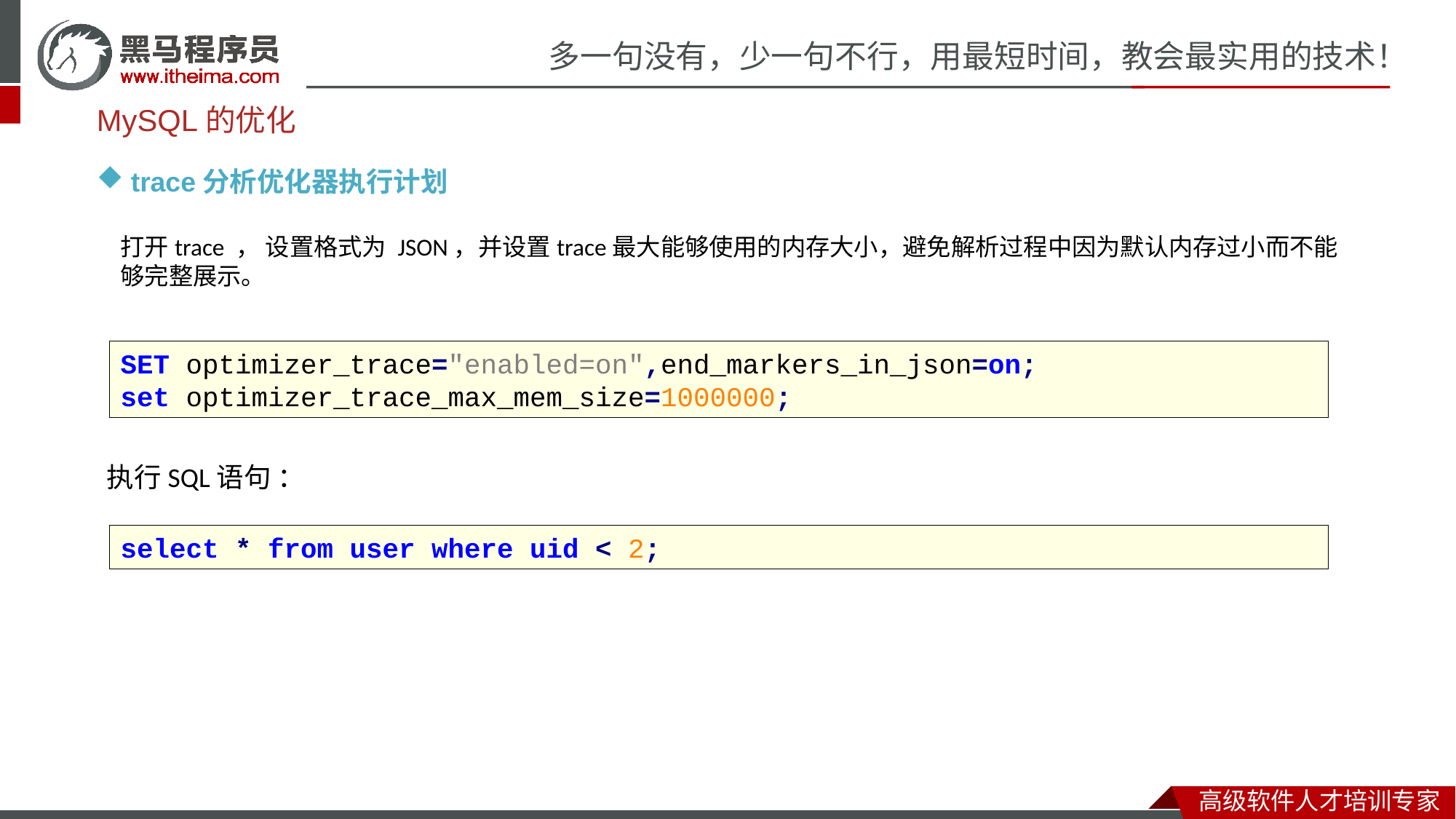

MySQL的优化
trace分析优化器执行计划
打开trace ， 设置格式为 JSON，并设置trace最大能够使用的内存大小，避免解析过程中因为默认内存过小而不能够完整展示。
SET optimizer_trace="enabled=on",end_markers_in_json=on;
set optimizer_trace_max_mem_size=1000000;
执行SQL语句 ：
select * from user where uid < 2;